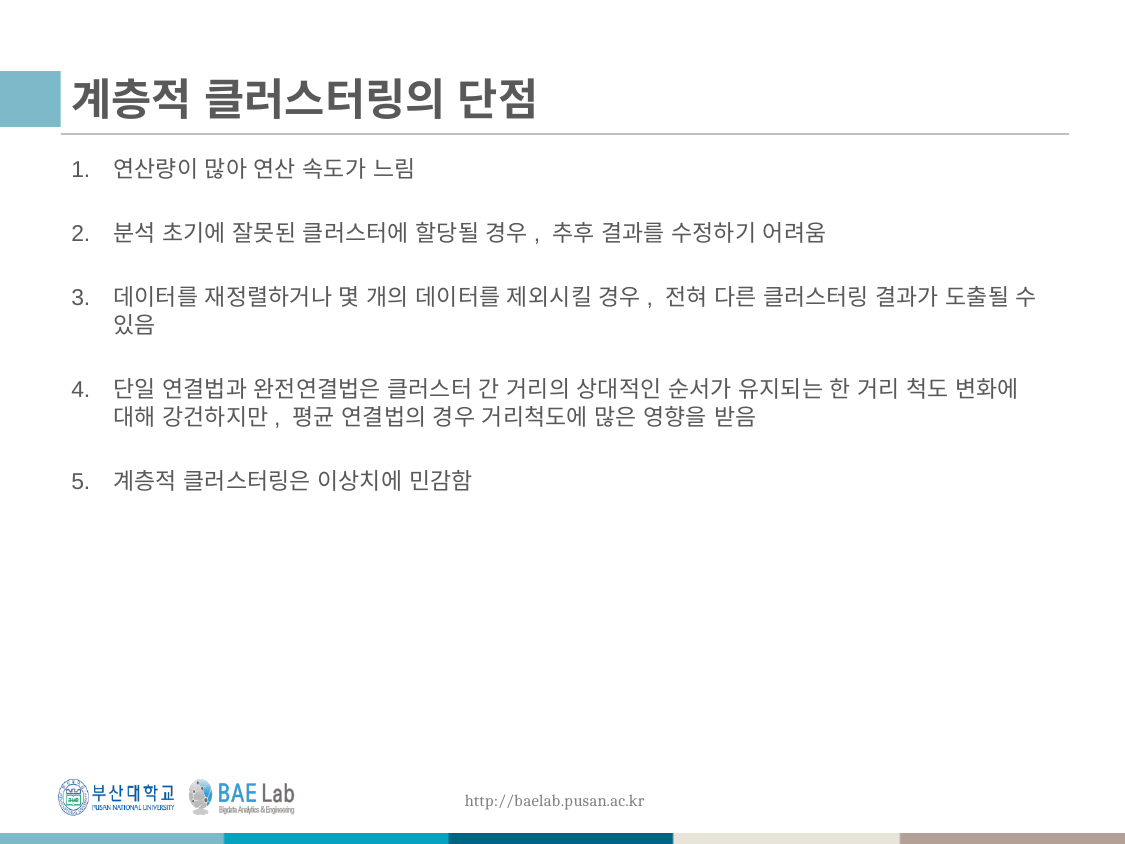

# 계층적 클러스터링의 단점
연산량이 많아 연산 속도가 느림

분석 초기에 잘못된 클러스터에 할당될 경우, 추후 결과를 수정하기 어려움

데이터를 재정렬하거나 몇 개의 데이터를 제외시킬 경우, 전혀 다른 클러스터링 결과가 도출될 수 있음

단일 연결법과 완전연결법은 클러스터 간 거리의 상대적인 순서가 유지되는 한 거리 척도 변화에 대해 강건하지만, 평균 연결법의 경우 거리척도에 많은 영향을 받음

계층적 클러스터링은 이상치에 민감함